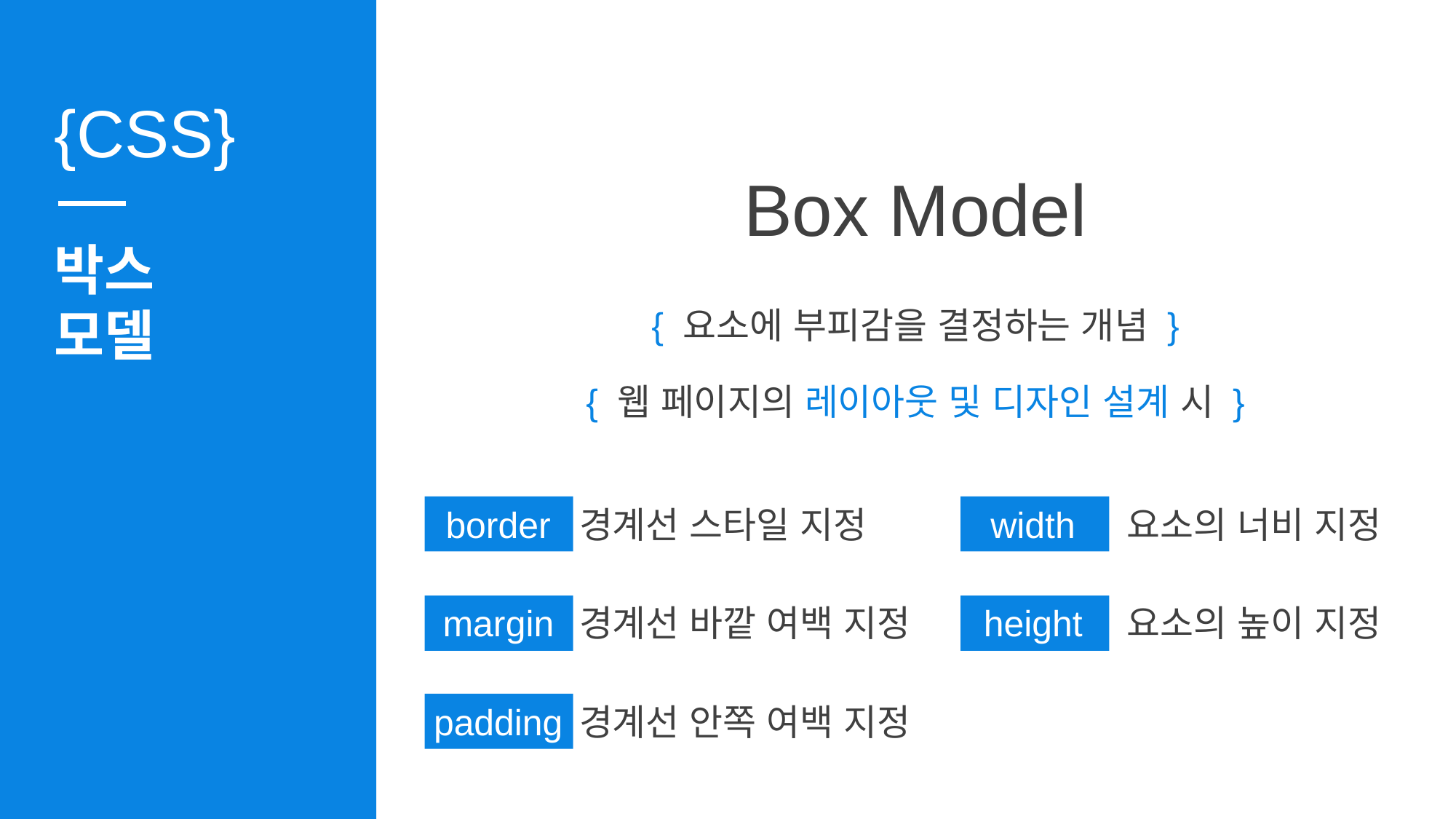

Box Model
박스
모델
{ 요소에 부피감을 결정하는 개념 }
{ 웹 페이지의 레이아웃 및 디자인 설계 시 }
border

경계선 스타일 지정
width

요소의 너비 지정
margin
경계선 바깥 여백 지정
height
요소의 높이 지정

padding

경계선 안쪽 여백 지정